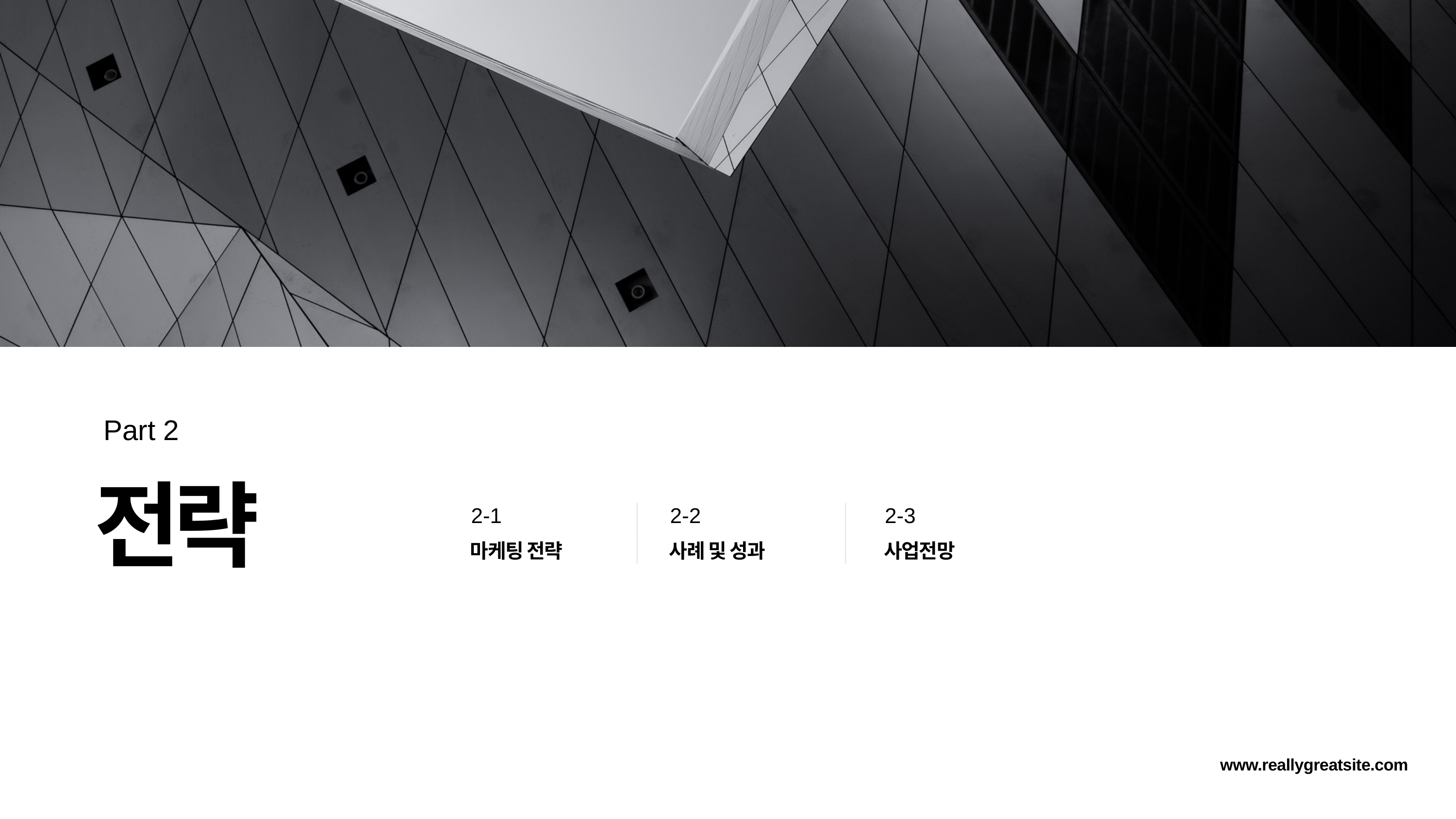

Part 2
전략
2-1
2-2
2-3

마케팅 전략
사례 및 성과
사업전망
www.reallygreatsite.com